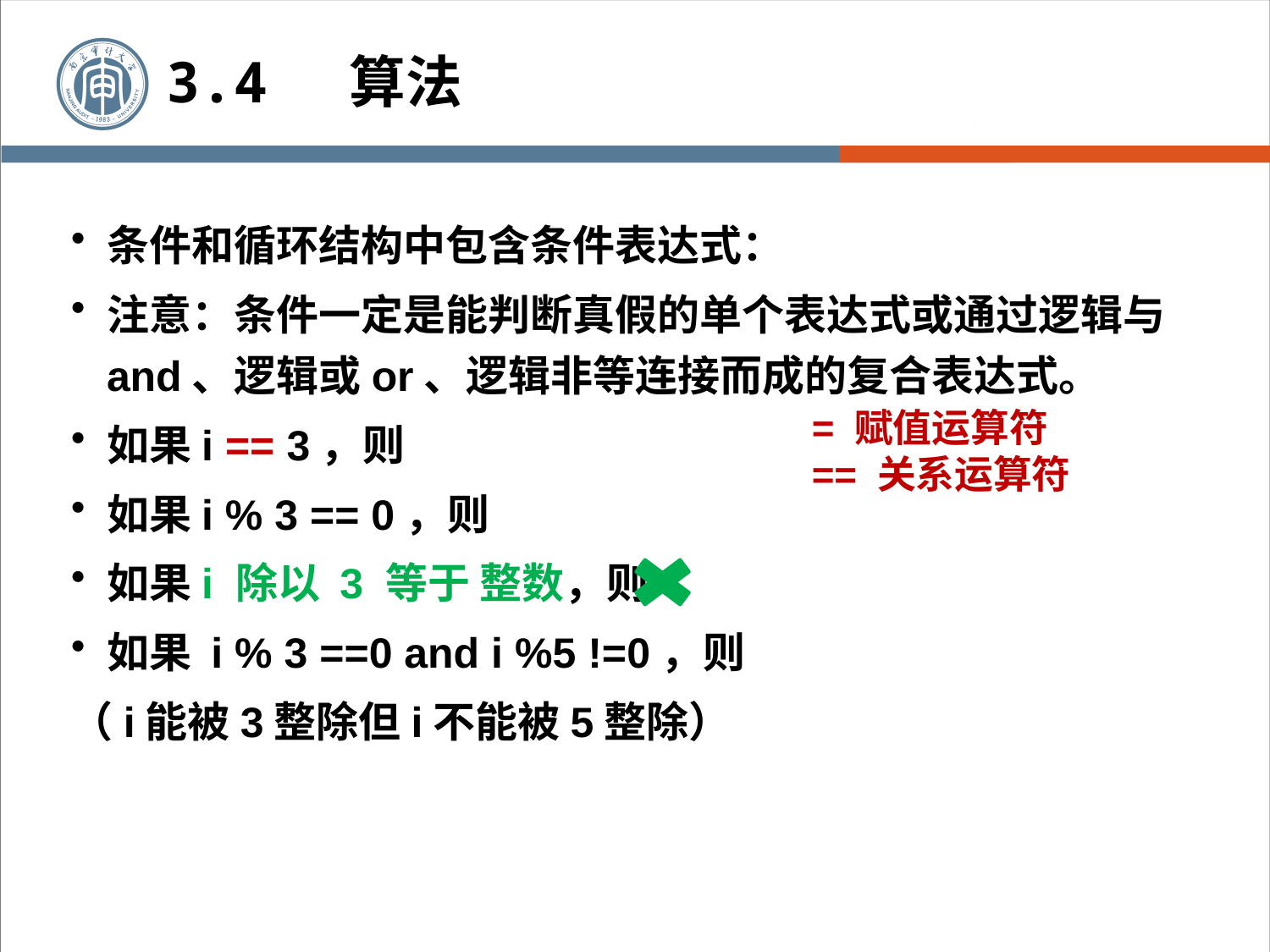

3.4  算法
条件和循环结构中包含条件表达式：
注意：条件一定是能判断真假的单个表达式或通过逻辑与and、逻辑或or、逻辑非等连接而成的复合表达式。
如果i == 3，则
如果i % 3 == 0，则
如果i 除以 3 等于 整数，则
如果 i % 3 ==0 and i %5 !=0，则
（i能被3整除但i不能被5整除）

= 赋值运算符
== 关系运算符